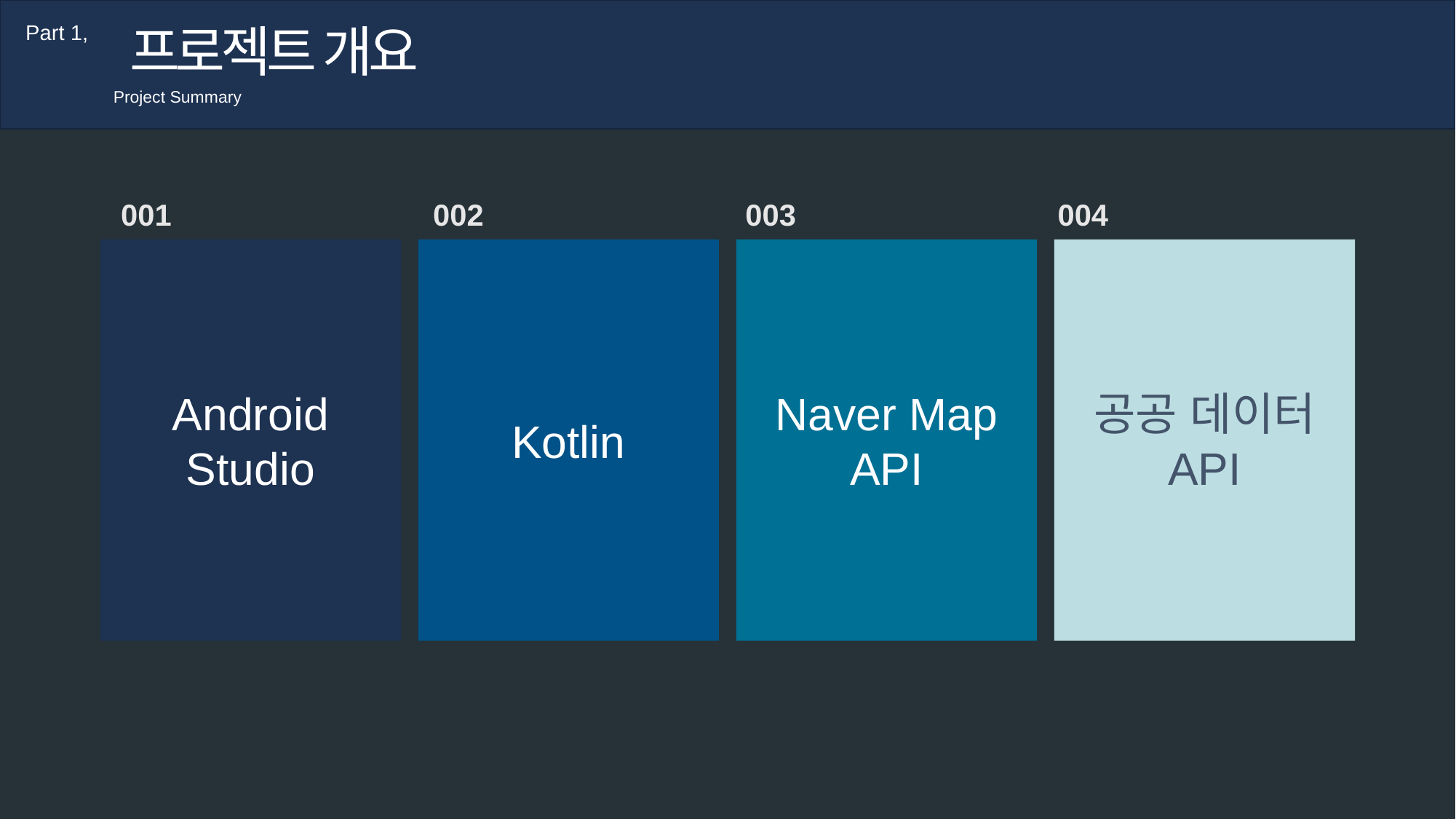

프로젝트 개요
Part 1,
Project Summary
001
002
003
004
Android
Studio
Kotlin
Naver Map API
공공 데이터 API